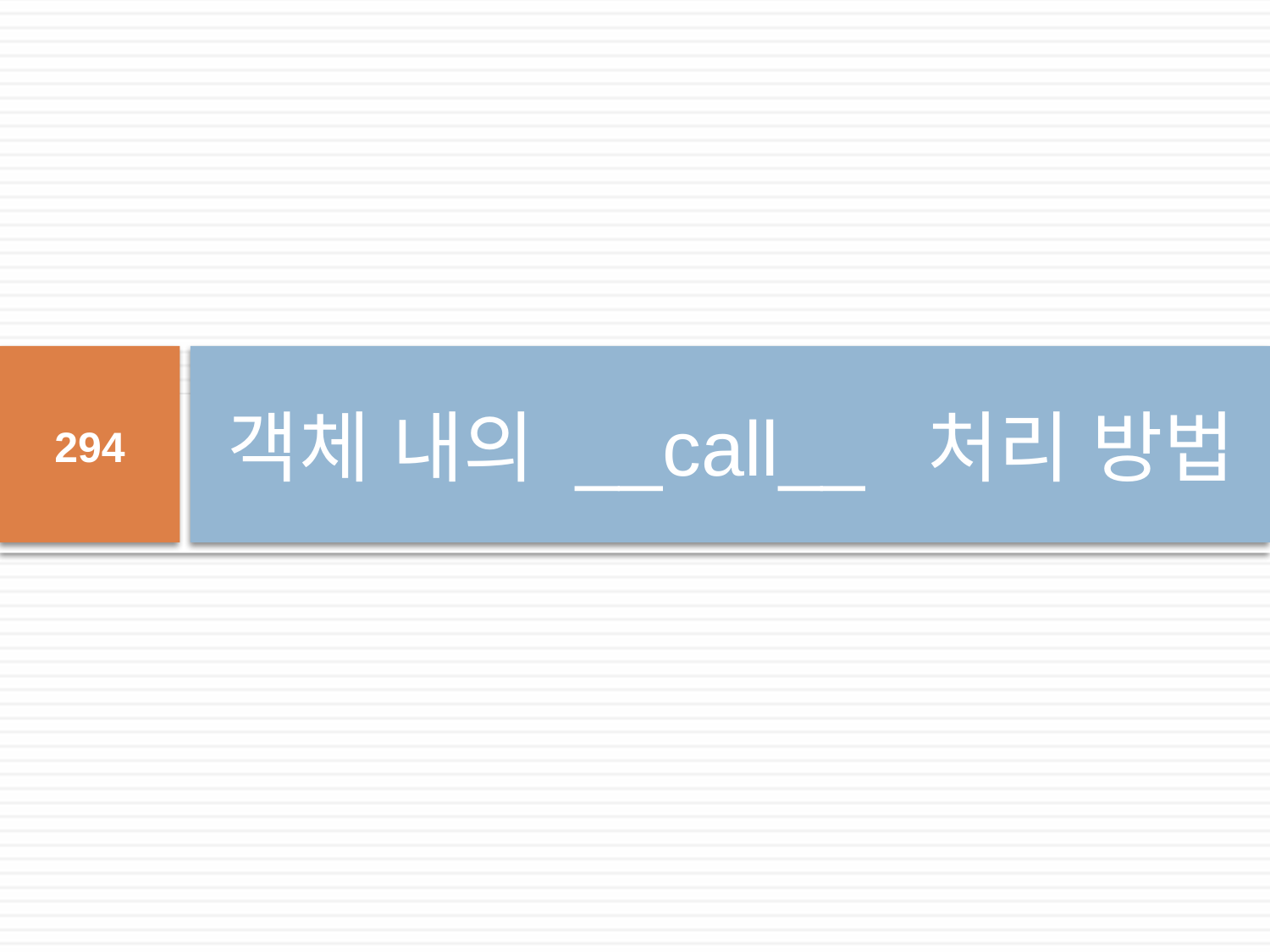

# 객체 내의 __call__  처리 방법
294